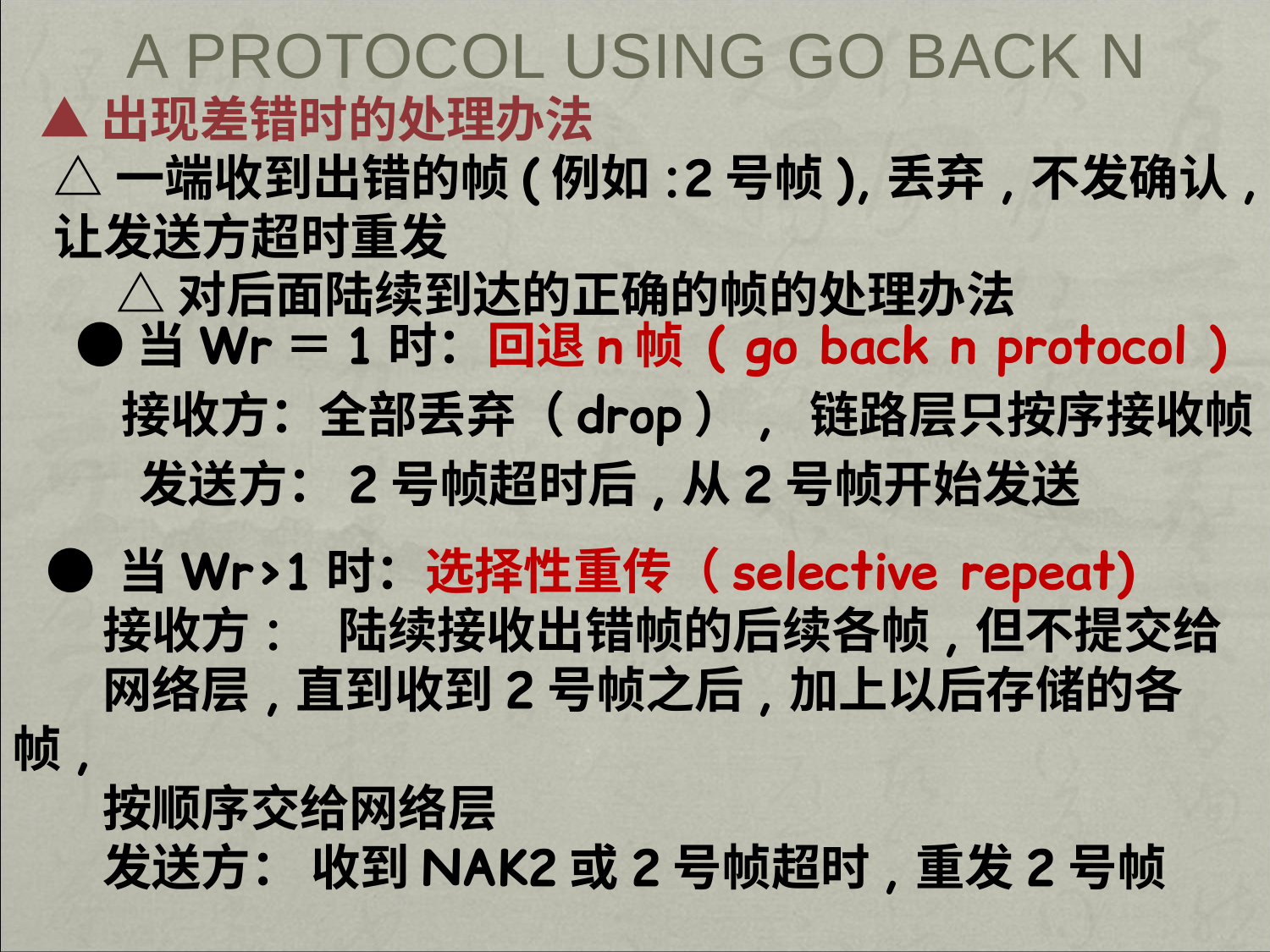

# A Protocol Using Go Back N
▲出现差错时的处理办法
△一端收到出错的帧(例如:2号帧),丢弃,不发确认,
让发送方超时重发
△对后面陆续到达的正确的帧的处理办法
●当Wr＝1时：回退n帧 ( go back n protocol )
   接收方：全部丢弃（drop）, 链路层只按序接收帧
发送方：2号帧超时后,从2号帧开始发送
   ● 当Wr>1时：选择性重传（selective repeat)
       接收方:  陆续接收出错帧的后续各帧,但不提交给
       网络层,直到收到2号帧之后,加上以后存储的各帧,
       按顺序交给网络层
       发送方： 收到NAK2或2号帧超时,重发2号帧